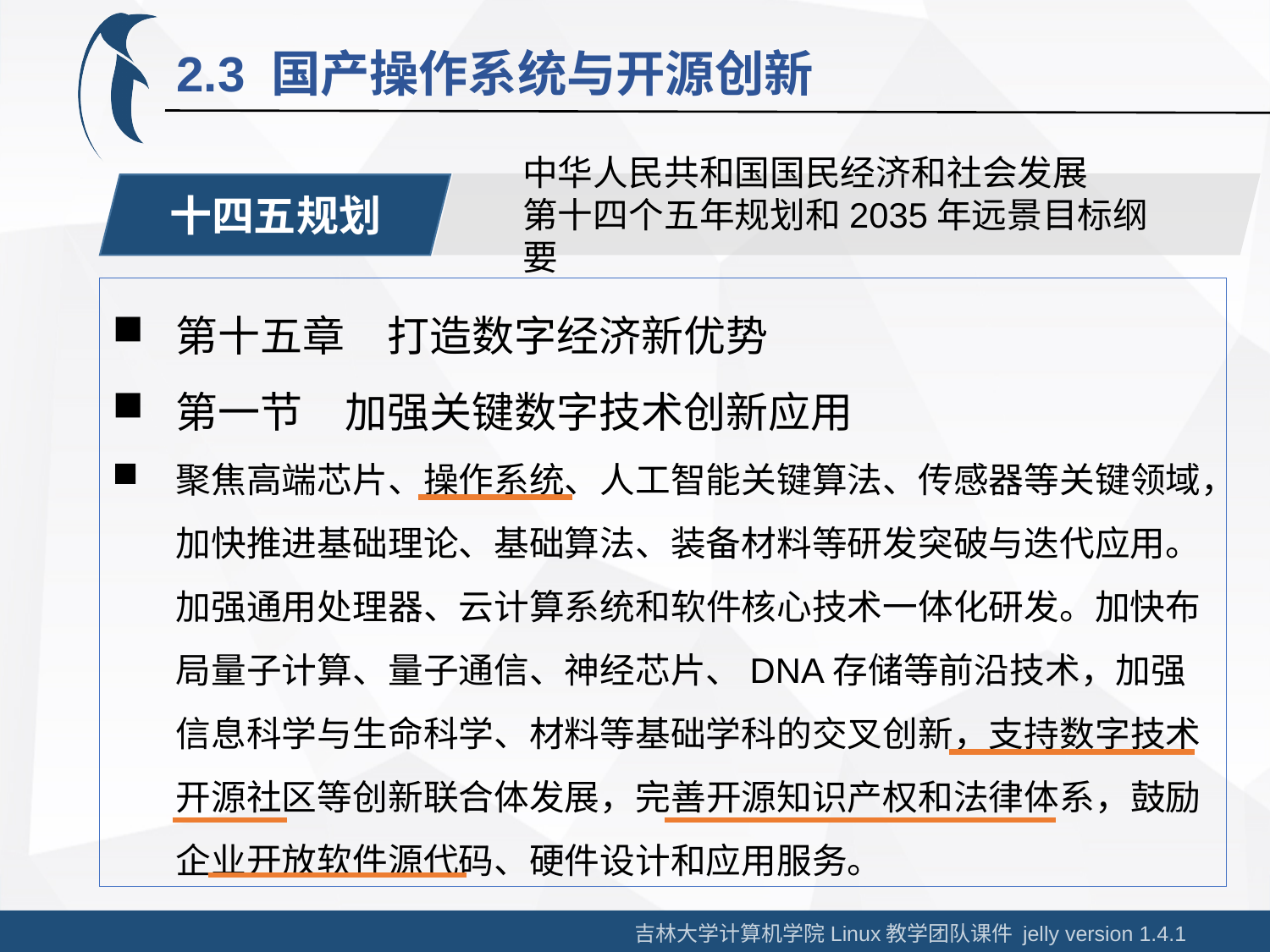

2.3 国产操作系统与开源创新
中华人民共和国国民经济和社会发展
第十四个五年规划和2035年远景目标纲要
十四五规划
第十五章　打造数字经济新优势
第一节　加强关键数字技术创新应用
聚焦高端芯片、操作系统、人工智能关键算法、传感器等关键领域，加快推进基础理论、基础算法、装备材料等研发突破与迭代应用。加强通用处理器、云计算系统和软件核心技术一体化研发。加快布局量子计算、量子通信、神经芯片、DNA存储等前沿技术，加强信息科学与生命科学、材料等基础学科的交叉创新，支持数字技术开源社区等创新联合体发展，完善开源知识产权和法律体系，鼓励企业开放软件源代码、硬件设计和应用服务。